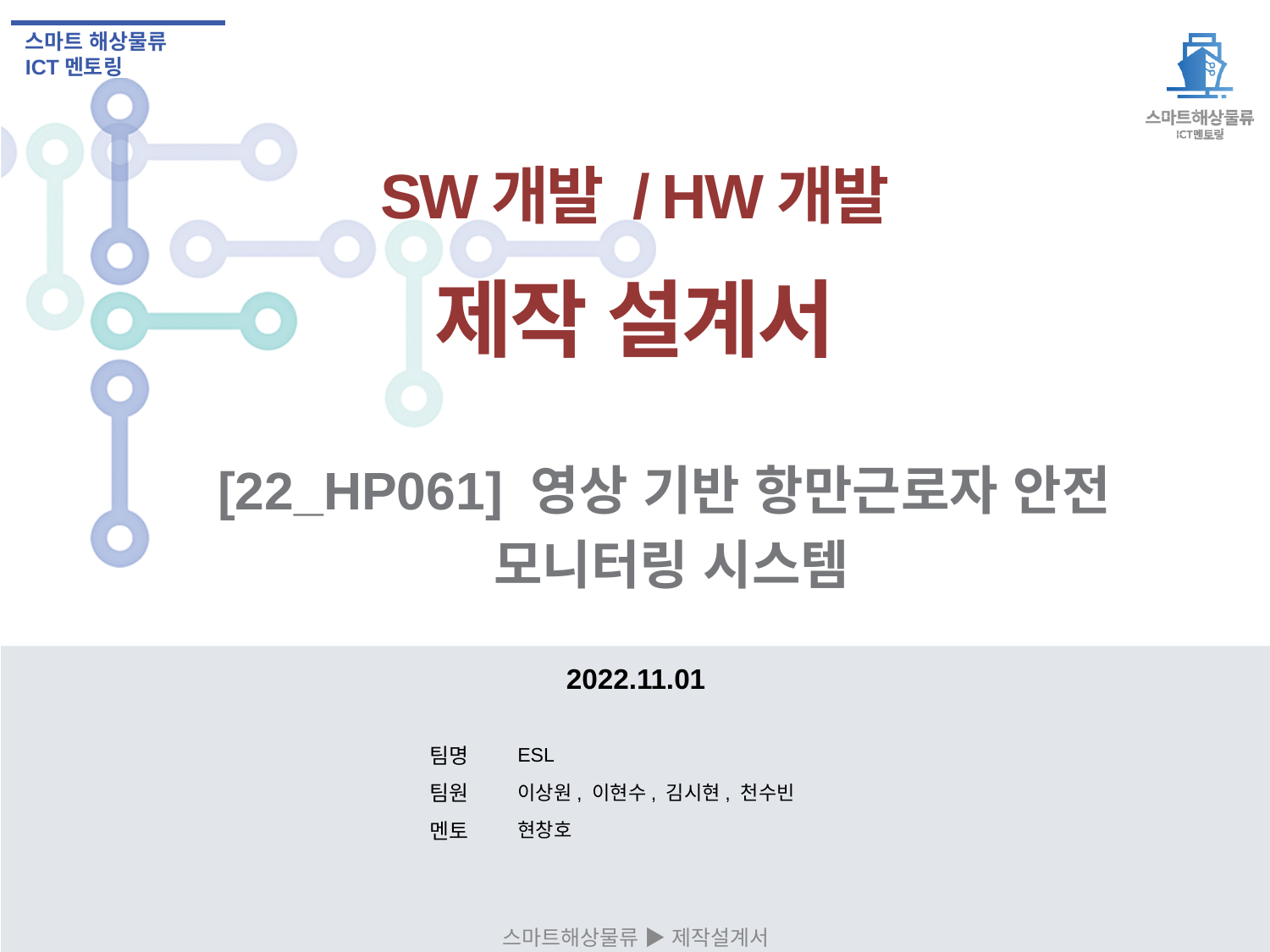

SW개발 / HW개발
[22_HP061] 영상 기반 항만근로자 안전
모니터링 시스템
2022.11.01
ESL
이상원, 이현수, 김시현, 천수빈
현창호